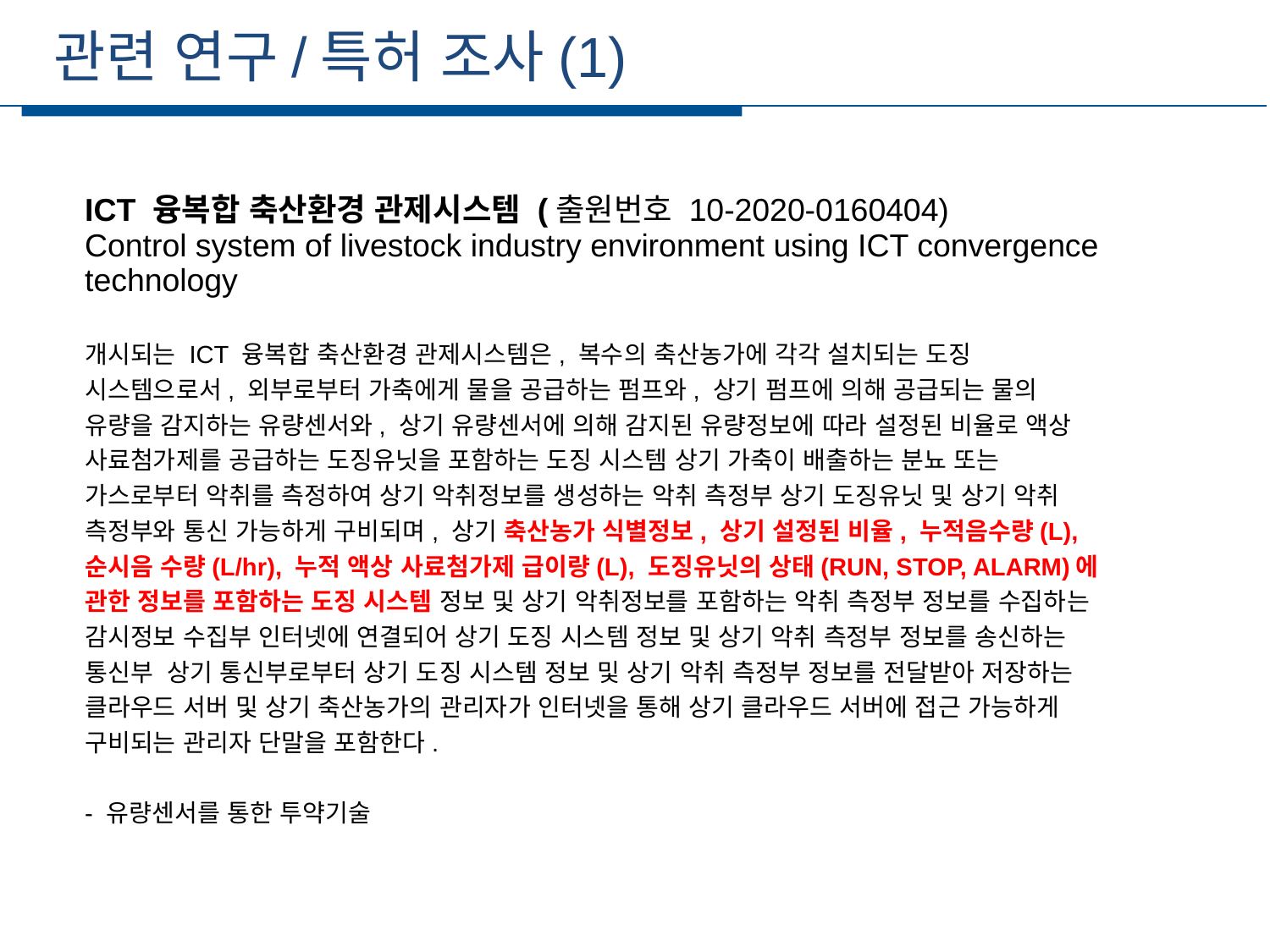

관련 연구/특허 조사(1)
세부일정

ICT 융복합 축산환경 관제시스템 (출원번호 10-2020-0160404)
Control system of livestock industry environment using ICT convergence technology

개시되는 ICT 융복합 축산환경 관제시스템은, 복수의 축산농가에 각각 설치되는 도징 시스템으로서, 외부로부터 가축에게 물을 공급하는 펌프와, 상기 펌프에 의해 공급되는 물의 유량을 감지하는 유량센서와, 상기 유량센서에 의해 감지된 유량정보에 따라 설정된 비율로 액상 사료첨가제를 공급하는 도징유닛을 포함하는 도징 시스템 상기 가축이 배출하는 분뇨 또는 가스로부터 악취를 측정하여 상기 악취정보를 생성하는 악취 측정부 상기 도징유닛 및 상기 악취 측정부와 통신 가능하게 구비되며, 상기 축산농가 식별정보, 상기 설정된 비율, 누적음수량(L), 순시음 수량(L/hr), 누적 액상 사료첨가제 급이량(L), 도징유닛의 상태(RUN, STOP, ALARM)에 관한 정보를 포함하는 도징 시스템 정보 및 상기 악취정보를 포함하는 악취 측정부 정보를 수집하는 감시정보 수집부 인터넷에 연결되어 상기 도징 시스템 정보 및 상기 악취 측정부 정보를 송신하는 통신부  상기 통신부로부터 상기 도징 시스템 정보 및 상기 악취 측정부 정보를 전달받아 저장하는 클라우드 서버 및 상기 축산농가의 관리자가 인터넷을 통해 상기 클라우드 서버에 접근 가능하게 구비되는 관리자 단말을 포함한다.

- 유량센서를 통한 투약기술